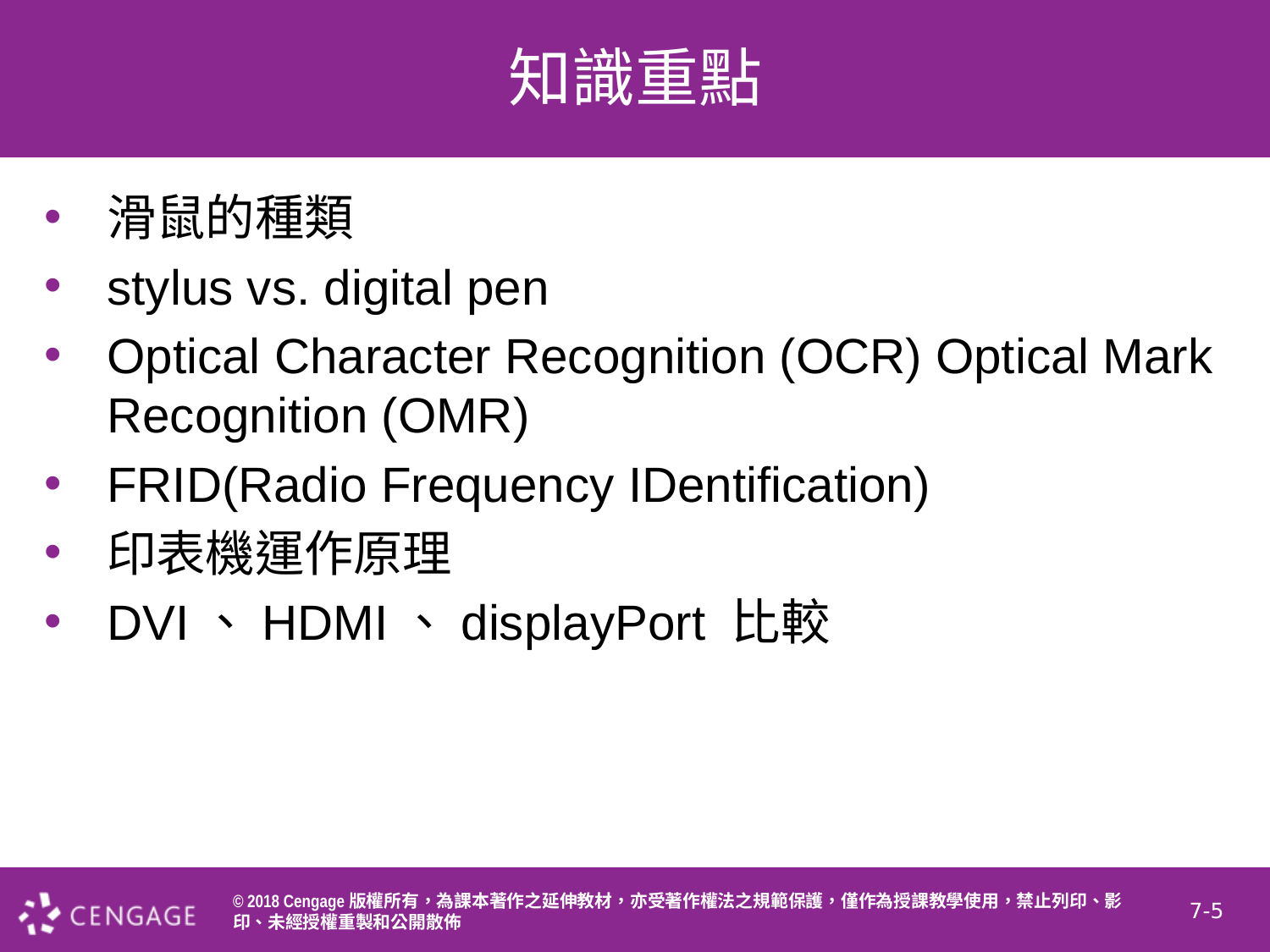

# 知識重點
滑鼠的種類
stylus vs. digital pen
Optical Character Recognition (OCR) Optical Mark Recognition (OMR)
FRID(Radio Frequency IDentification)
印表機運作原理
DVI、HDMI、displayPort 比較